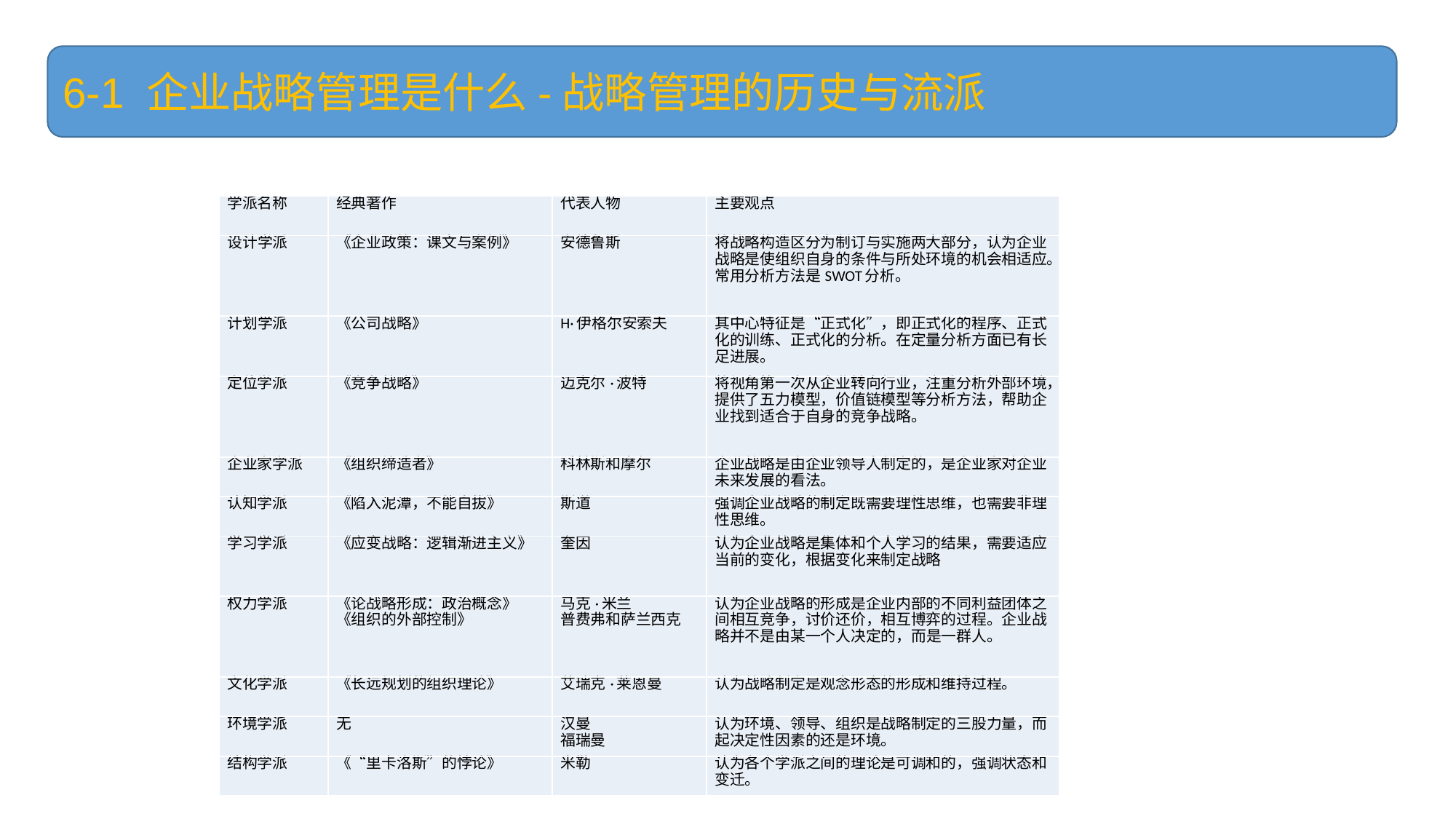

6-1 企业战略管理是什么-战略管理的历史与流派
| 学派名称 | 经典著作 | 代表人物 | 主要观点 |
| --- | --- | --- | --- |
| 设计学派 | 《企业政策：课文与案例》 | 安德鲁斯 | 将战略构造区分为制订与实施两大部分，认为企业战略是使组织自身的条件与所处环境的机会相适应。常用分析方法是SWOT分析。 |
| 计划学派 | 《公司战略》 | H·伊格尔安索夫 | 其中心特征是“正式化”，即正式化的程序、正式化的训练、正式化的分析。在定量分析方面已有长足进展。 |
| 定位学派 | 《竞争战略》 | 迈克尔·波特 | 将视角第一次从企业转向行业，注重分析外部环境，提供了五力模型，价值链模型等分析方法，帮助企业找到适合于自身的竞争战略。 |
| 企业家学派 | 《组织缔造者》 | 科林斯和摩尔 | 企业战略是由企业领导人制定的，是企业家对企业未来发展的看法。 |
| 认知学派 | 《陷入泥潭，不能自拔》 | 斯道 | 强调企业战略的制定既需要理性思维，也需要非理性思维。 |
| 学习学派 | 《应变战略：逻辑渐进主义》 | 奎因 | 认为企业战略是集体和个人学习的结果，需要适应当前的变化，根据变化来制定战略 |
| 权力学派 | 《论战略形成：政治概念》 《组织的外部控制》 | 马克·米兰 普费弗和萨兰西克 | 认为企业战略的形成是企业内部的不同利益团体之间相互竞争，讨价还价，相互博弈的过程。企业战略并不是由某一个人决定的，而是一群人。 |
| 文化学派 | 《长远规划的组织理论》 | 艾瑞克·莱恩曼 | 认为战略制定是观念形态的形成和维持过程。 |
| 环境学派 | 无 | 汉曼 福瑞曼 | 认为环境、领导、组织是战略制定的三股力量，而起决定性因素的还是环境。 |
| 结构学派 | 《“里卡洛斯”的悖论》 | 米勒 | 认为各个学派之间的理论是可调和的，强调状态和变迁。 |